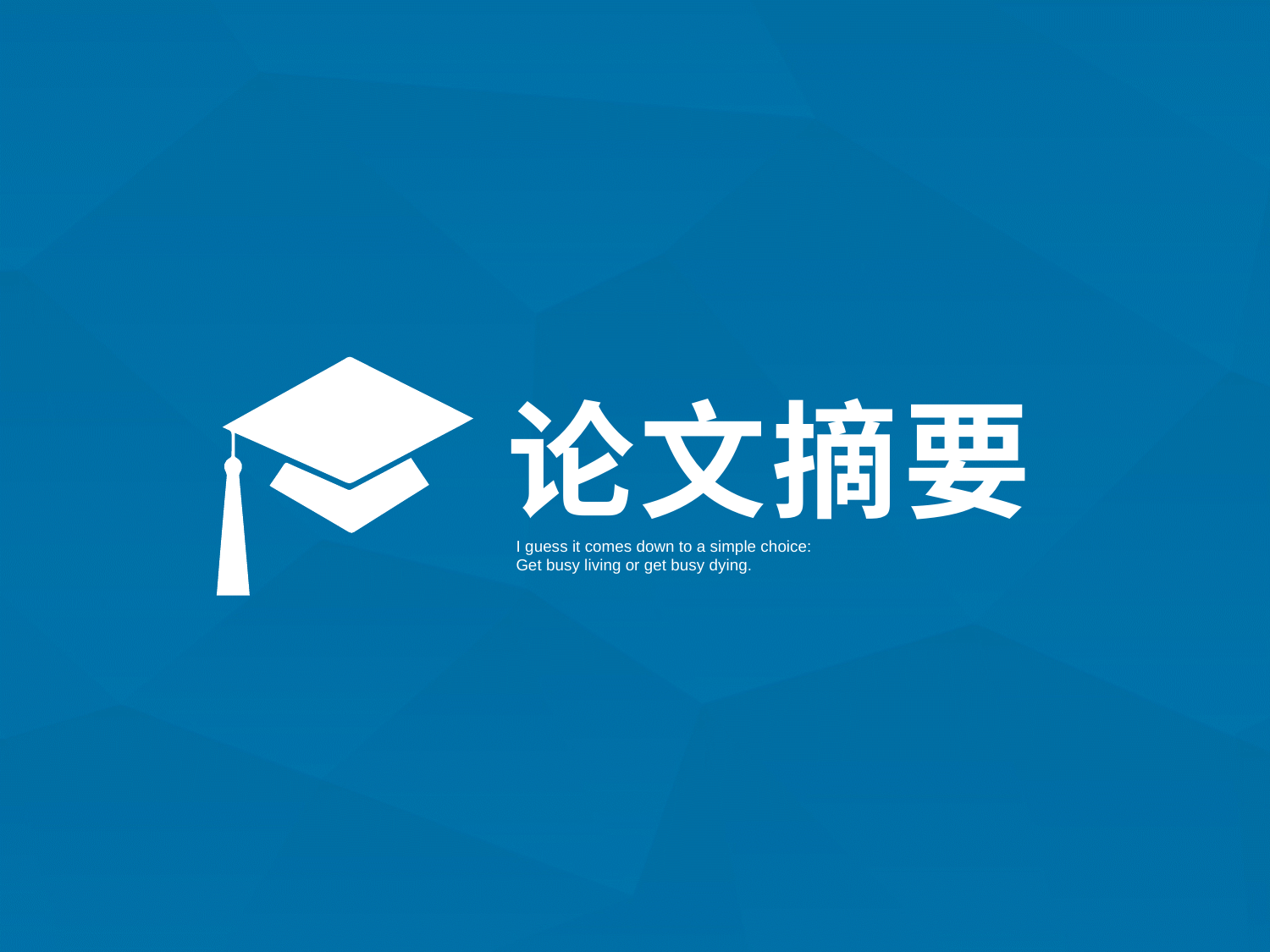

论文摘要
I guess it comes down to a simple choice:
Get busy living or get busy dying.